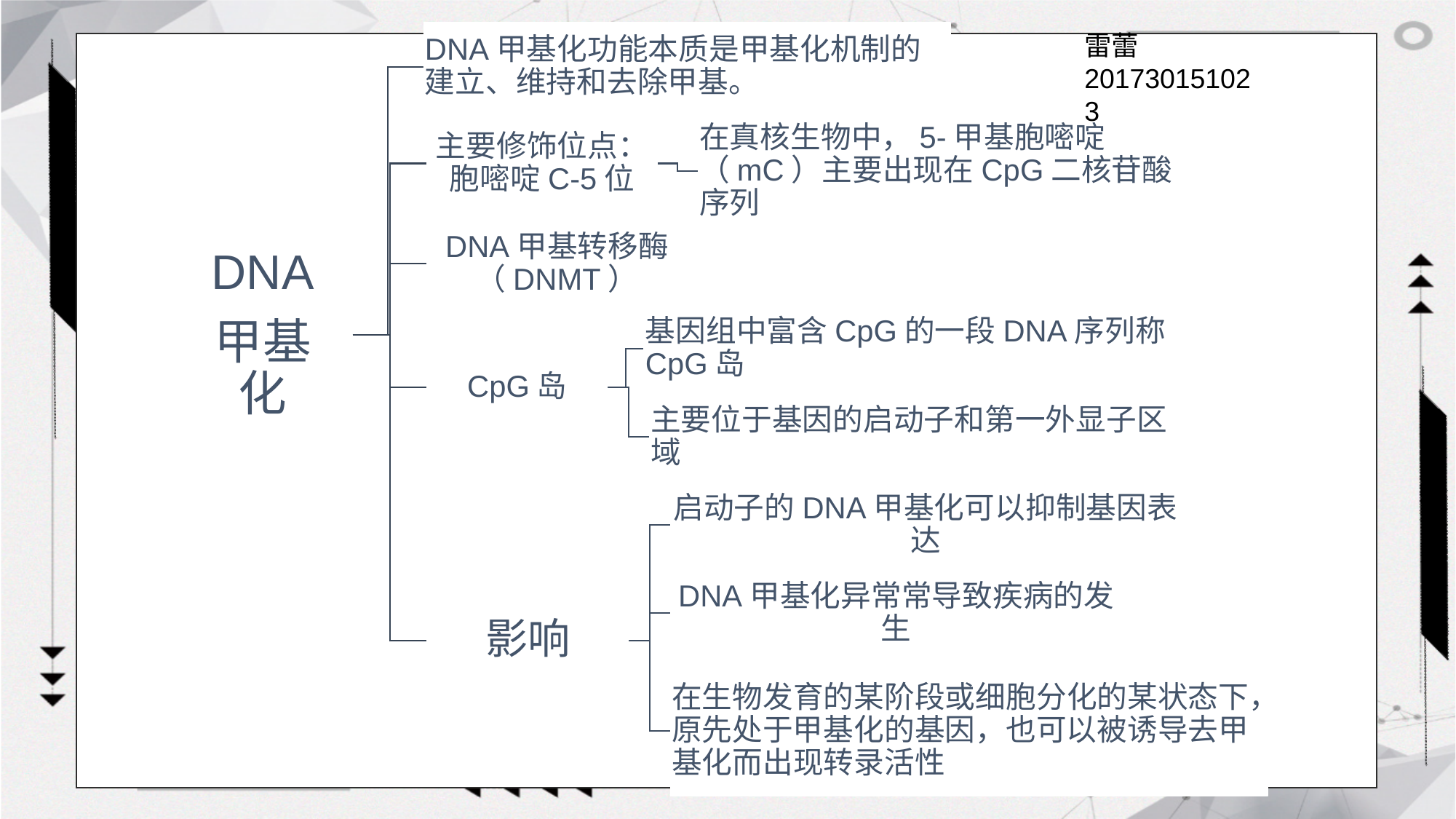

DNA
甲基化
DNA甲基化功能本质是甲基化机制的建立、维持和去除甲基。
主要修饰位点：胞嘧啶C-5位
在真核生物中，5-甲基胞嘧啶（mC）主要出现在CpG二核苷酸序列
DNA甲基转移酶（DNMT）
CpG岛
基因组中富含CpG的一段DNA序列称CpG岛
主要位于基因的启动子和第一外显子区域
影响
启动子的DNA甲基化可以抑制基因表达
DNA甲基化异常常导致疾病的发生
在生物发育的某阶段或细胞分化的某状态下，原先处于甲基化的基因，也可以被诱导去甲基化而出现转录活性
雷蕾 201730151023